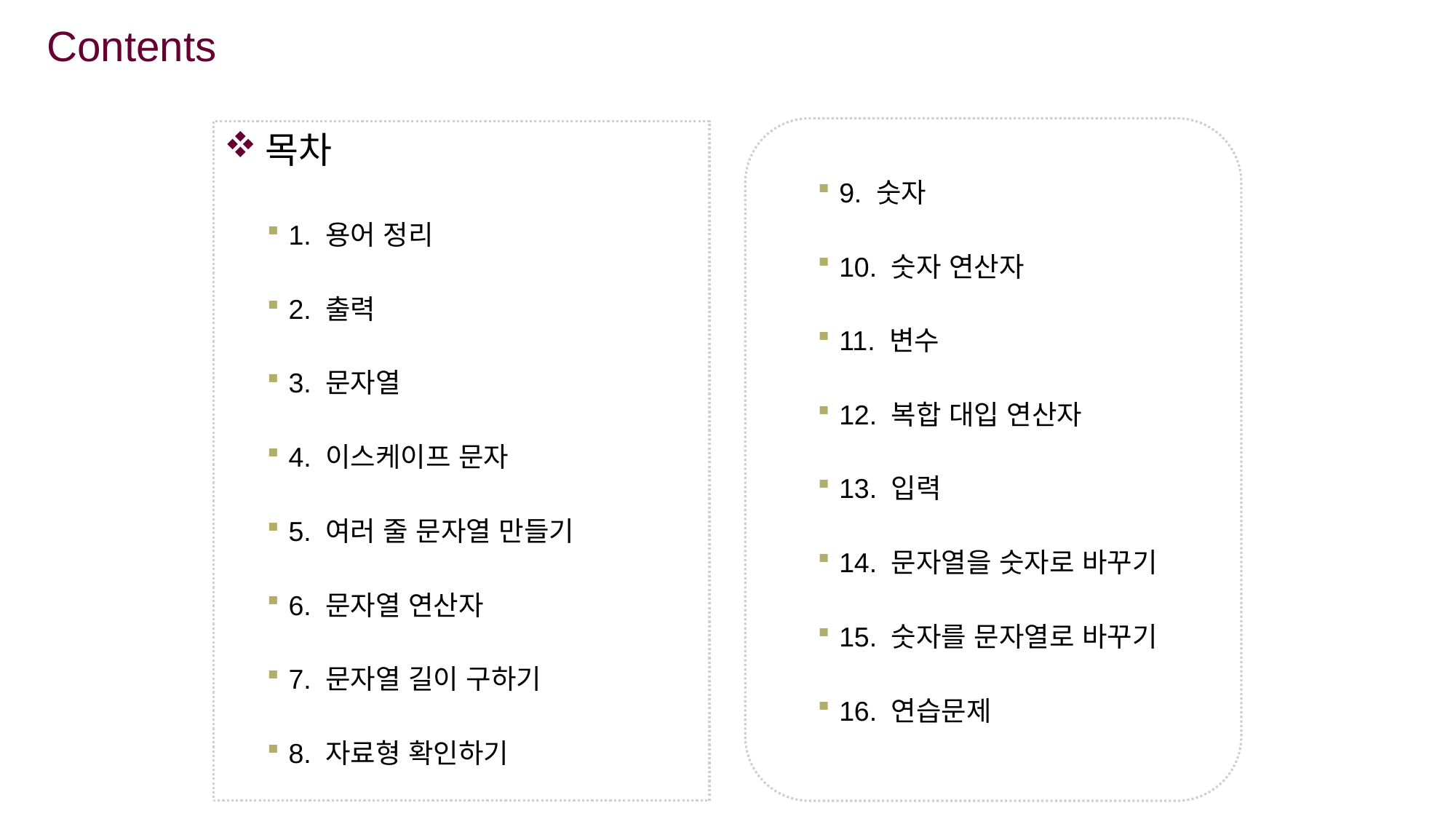

9. 숫자
10. 숫자 연산자
11. 변수
12. 복합 대입 연산자
13. 입력
14. 문자열을 숫자로 바꾸기
15. 숫자를 문자열로 바꾸기
16. 연습문제
목차
1. 용어 정리
2. 출력
3. 문자열
4. 이스케이프 문자
5. 여러 줄 문자열 만들기
6. 문자열 연산자
7. 문자열 길이 구하기
8. 자료형 확인하기